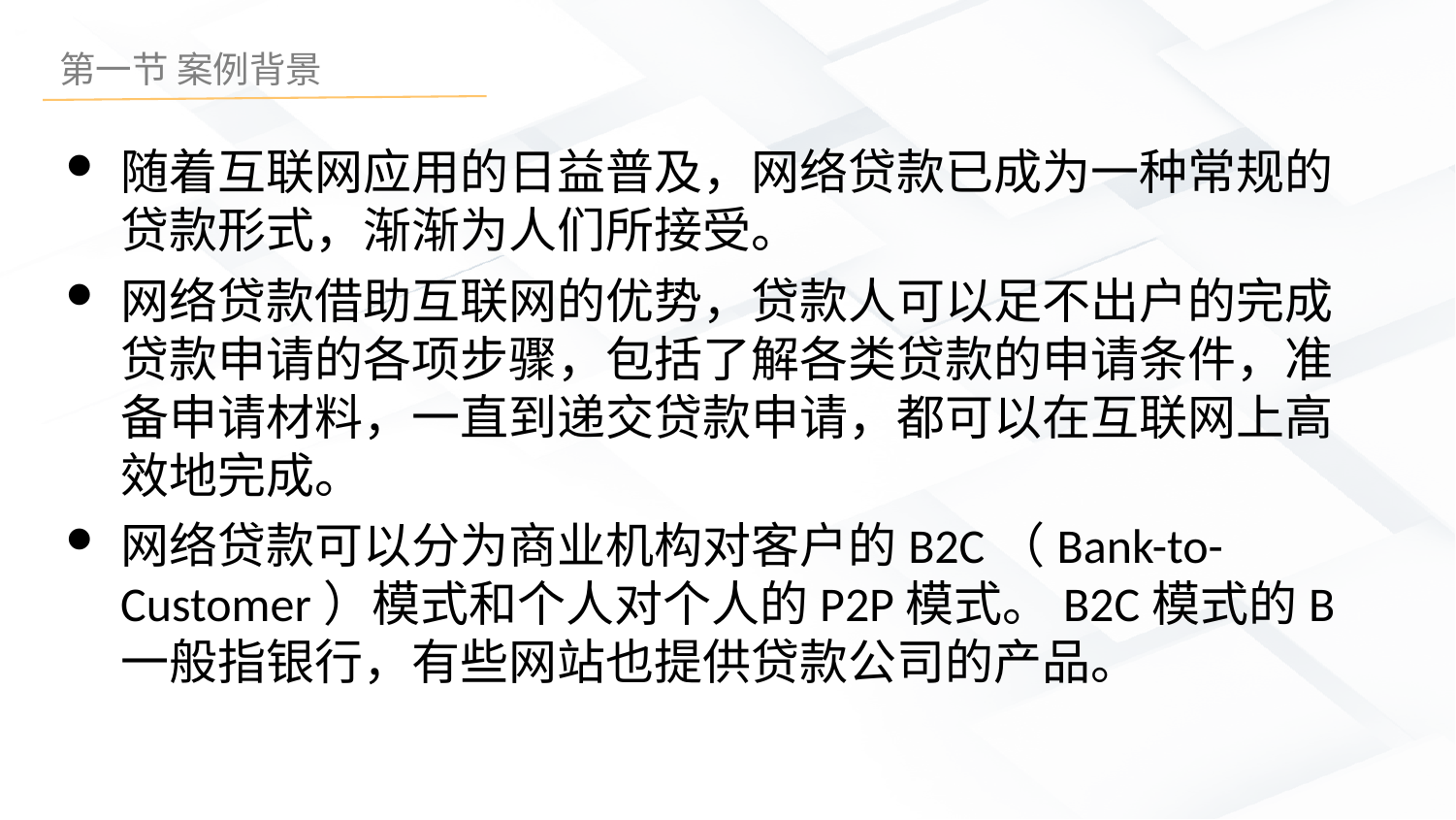

随着互联网应用的日益普及，网络贷款已成为一种常规的贷款形式，渐渐为人们所接受。
网络贷款借助互联网的优势，贷款人可以足不出户的完成贷款申请的各项步骤，包括了解各类贷款的申请条件，准备申请材料，一直到递交贷款申请，都可以在互联网上高效地完成。
网络贷款可以分为商业机构对客户的B2C（Bank-to-Customer）模式和个人对个人的P2P模式。B2C模式的B一般指银行，有些网站也提供贷款公司的产品。